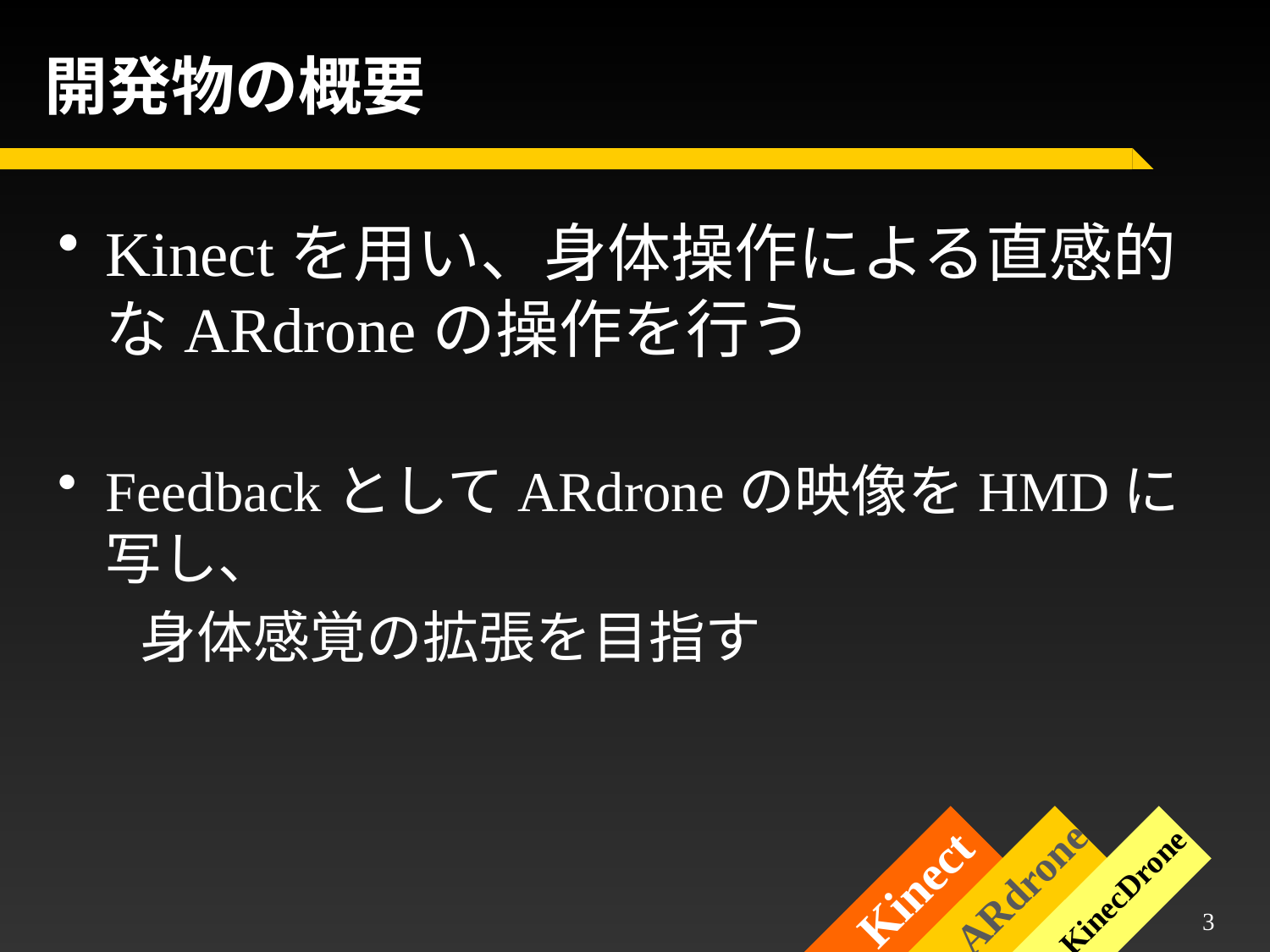

# 開発物の概要
Kinectを用い、身体操作による直感的なARdroneの操作を行う

FeedbackとしてARdroneの映像をHMDに写し、
 　身体感覚の拡張を目指す

ARdrone
Kinect
KinecDrone
3